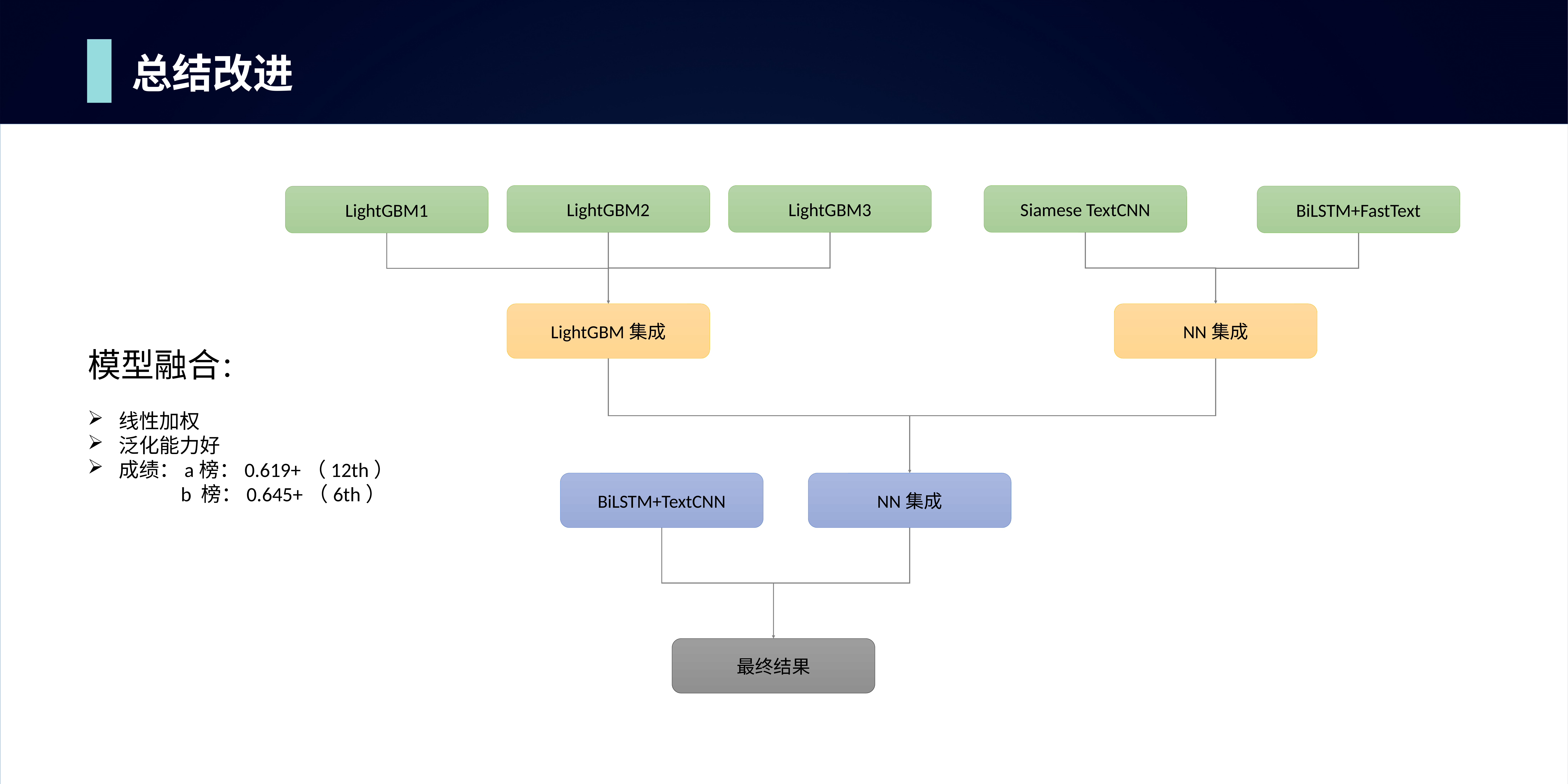

总结改进
LightGBM2
LightGBM3
Siamese TextCNN
BiLSTM+FastText
LightGBM1
LightGBM集成
NN集成
模型融合：

线性加权
泛化能力好
成绩：a榜：0.619+（12th）
    b 榜：0.645+（6th）

BiLSTM+TextCNN
NN集成
最终结果